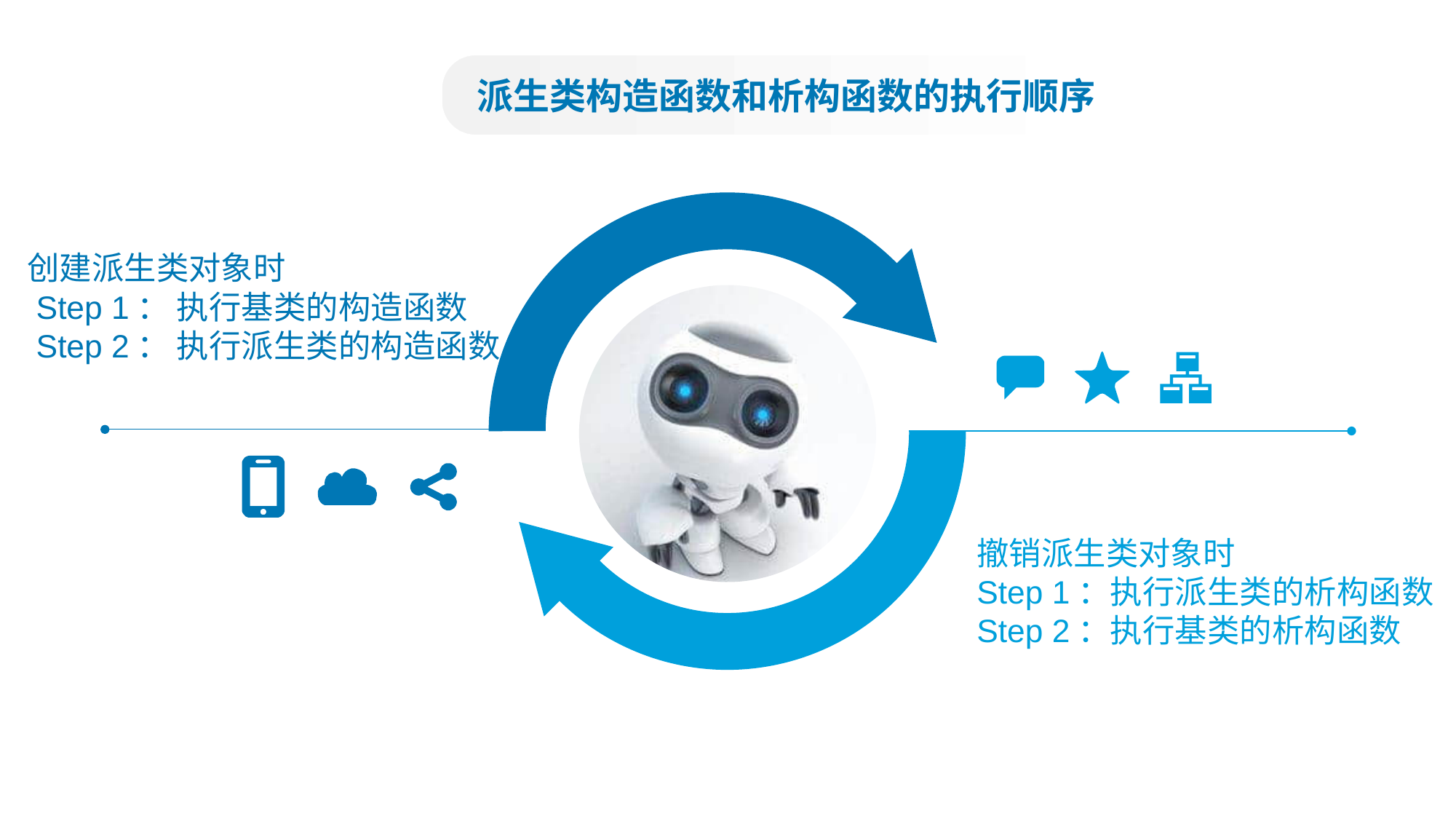

派生类构造函数和析构函数的执行顺序
创建派生类对象时
 Step 1： 执行基类的构造函数
 Step 2： 执行派生类的构造函数

撤销派生类对象时
Step 1：执行派生类的析构函数
Step 2：执行基类的析构函数